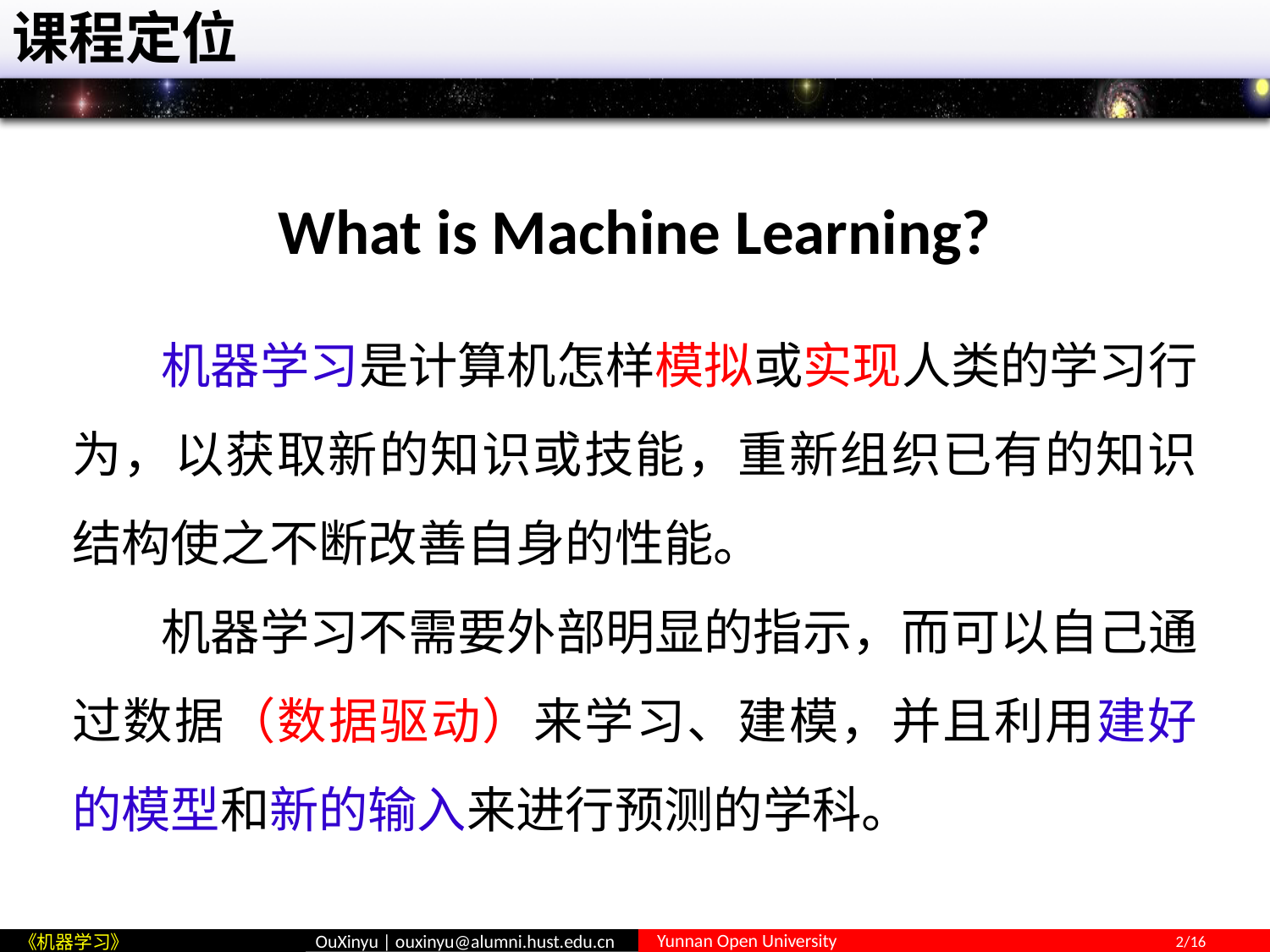

# 课程定位
What is Machine Learning?
       机器学习是计算机怎样模拟或实现人类的学习行为，以获取新的知识或技能，重新组织已有的知识结构使之不断改善自身的性能。
       机器学习不需要外部明显的指示，而可以自己通过数据（数据驱动）来学习、建模，并且利用建好的模型和新的输入来进行预测的学科。